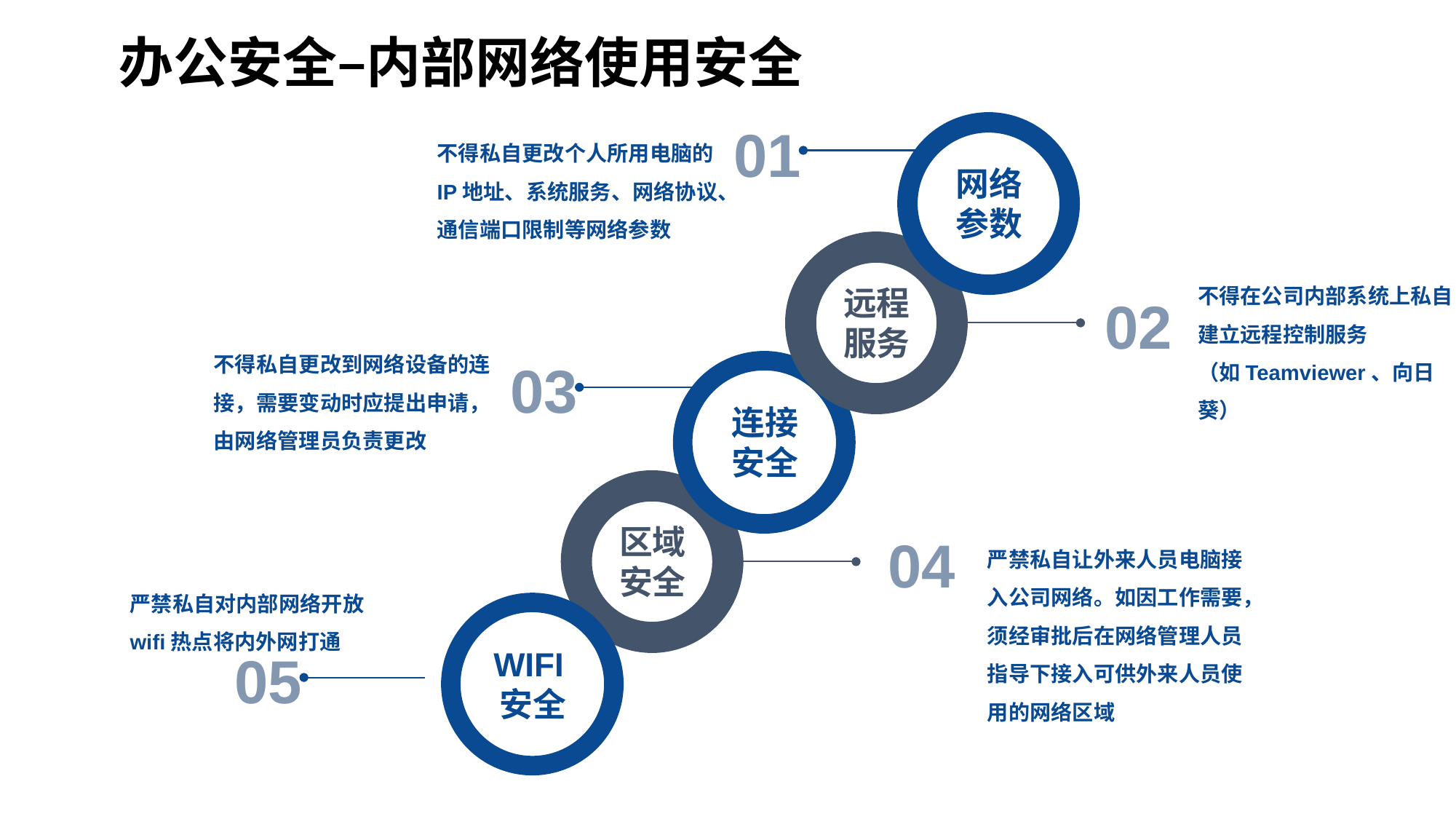

办公安全–内部网络使用安全

01

不得私自更改个人所用电脑的IP地址、系统服务、网络协议、通信端口限制等网络参数
网络参数

不得在公司内部系统上私自建立远程控制服务
（如Teamviewer、向日葵）
远程服务
02
不得私自更改到网络设备的连接，需要变动时应提出申请，由网络管理员负责更改
03

连接安全

区域安全
04
严禁私自让外来人员电脑接入公司网络。如因工作需要，须经审批后在网络管理人员指导下接入可供外来人员使用的网络区域
严禁私自对内部网络开放wifi热点将内外网打通

05
WIFI安全
32

信息安全意识培训